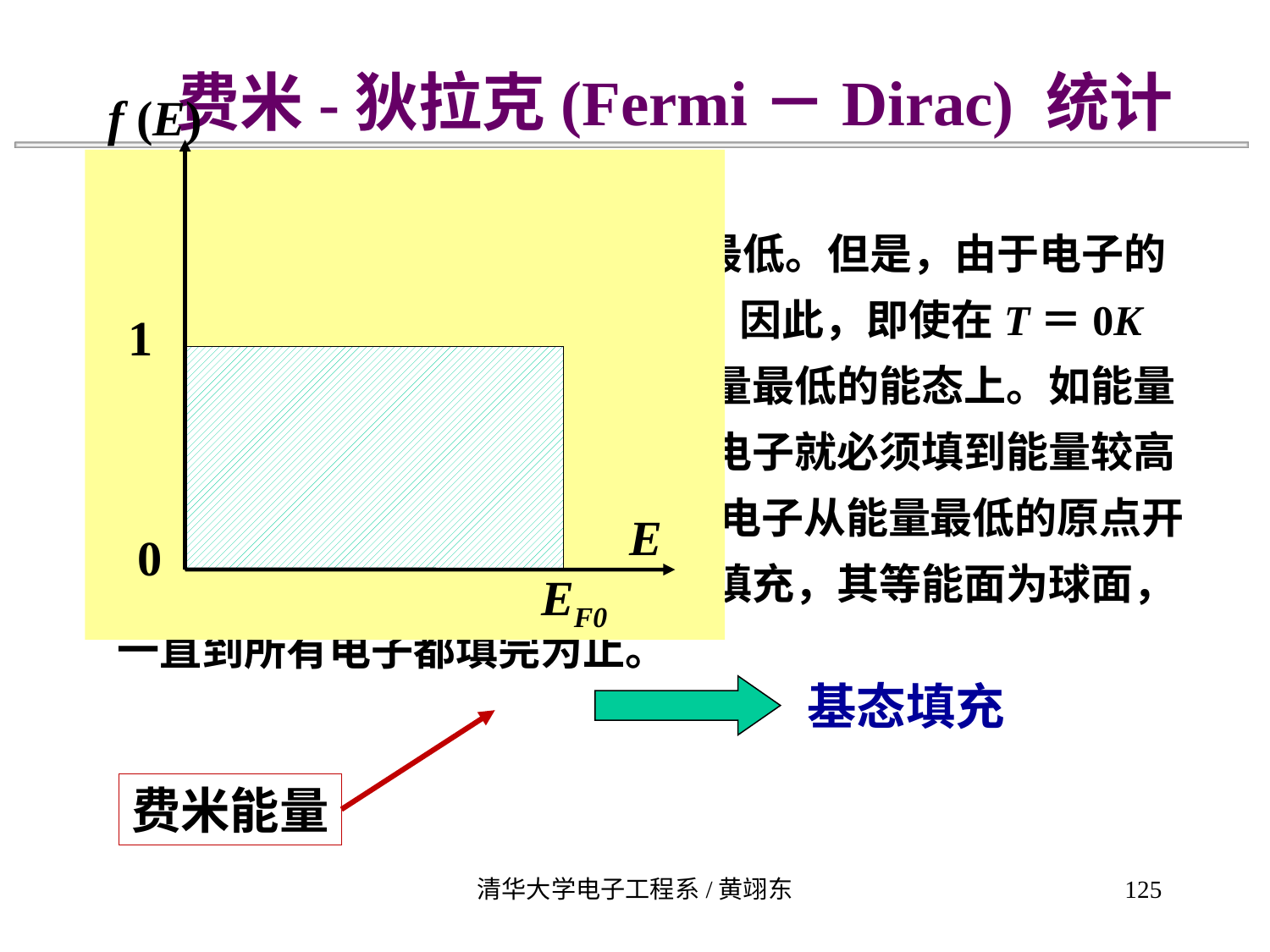

费米-狄拉克(Fermi－Dirac) 统计
f (E)

1
E
0
EF0

        当T＝0K时，系统的能量最低。但是，由于电子的填充必须遵从Pauli不相容原理，因此，即使在T＝0K时，电子也不可能全部填充在能量最低的能态上。如能量最低的能态已经填有电子，其他电子就必须填到能量较高的能态上。所以，在 k空间中，电子从能量最低的原点开始填起，能量由低到高逐层向外填充，其等能面为球面，一直到所有电子都填完为止。
基态填充

费米能量
清华大学电子工程系/黄翊东
125